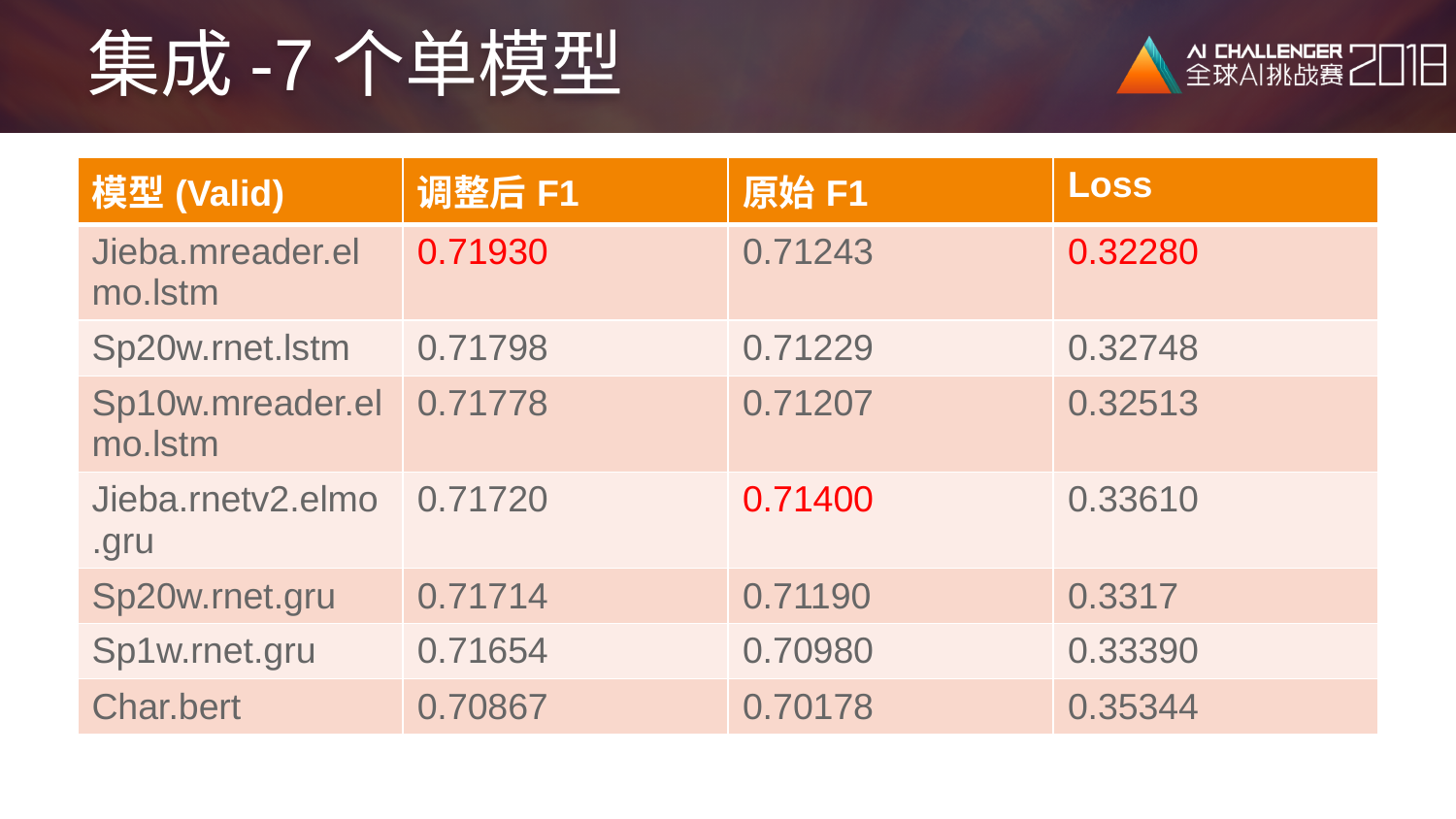

# 集成-7个单模型

| 模型(Valid) | 调整后F1 | 原始F1 | Loss |
| --- | --- | --- | --- |
| Jieba.mreader.elmo.lstm | 0.71930 | 0.71243 | 0.32280 |
| Sp20w.rnet.lstm | 0.71798 | 0.71229 | 0.32748 |
| Sp10w.mreader.elmo.lstm | 0.71778 | 0.71207 | 0.32513 |
| Jieba.rnetv2.elmo.gru | 0.71720 | 0.71400 | 0.33610 |
| Sp20w.rnet.gru | 0.71714 | 0.71190 | 0.3317 |
| Sp1w.rnet.gru | 0.71654 | 0.70980 | 0.33390 |
| Char.bert | 0.70867 | 0.70178 | 0.35344 |